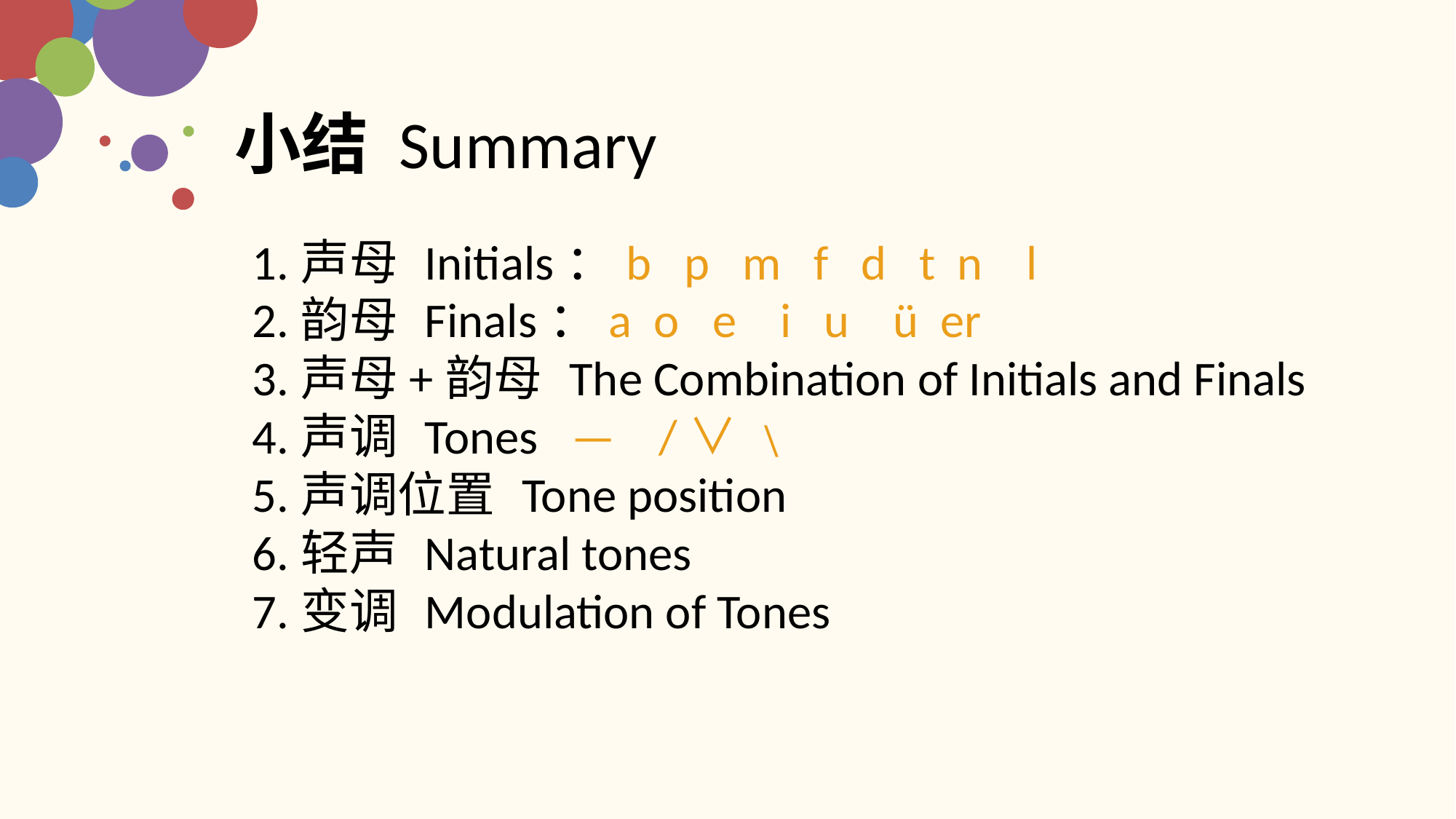

小结 Summary

1.声母 Initials：b   p   m   f   d   t  n    l
2.韵母 Finals：a  o   e    i   u    ü  er
3.声母+韵母 The Combination of Initials and Finals
4.声调 Tones   —    / ∨ ﹨
5.声调位置 Tone position
6.轻声 Natural tones
7.变调 Modulation of Tones